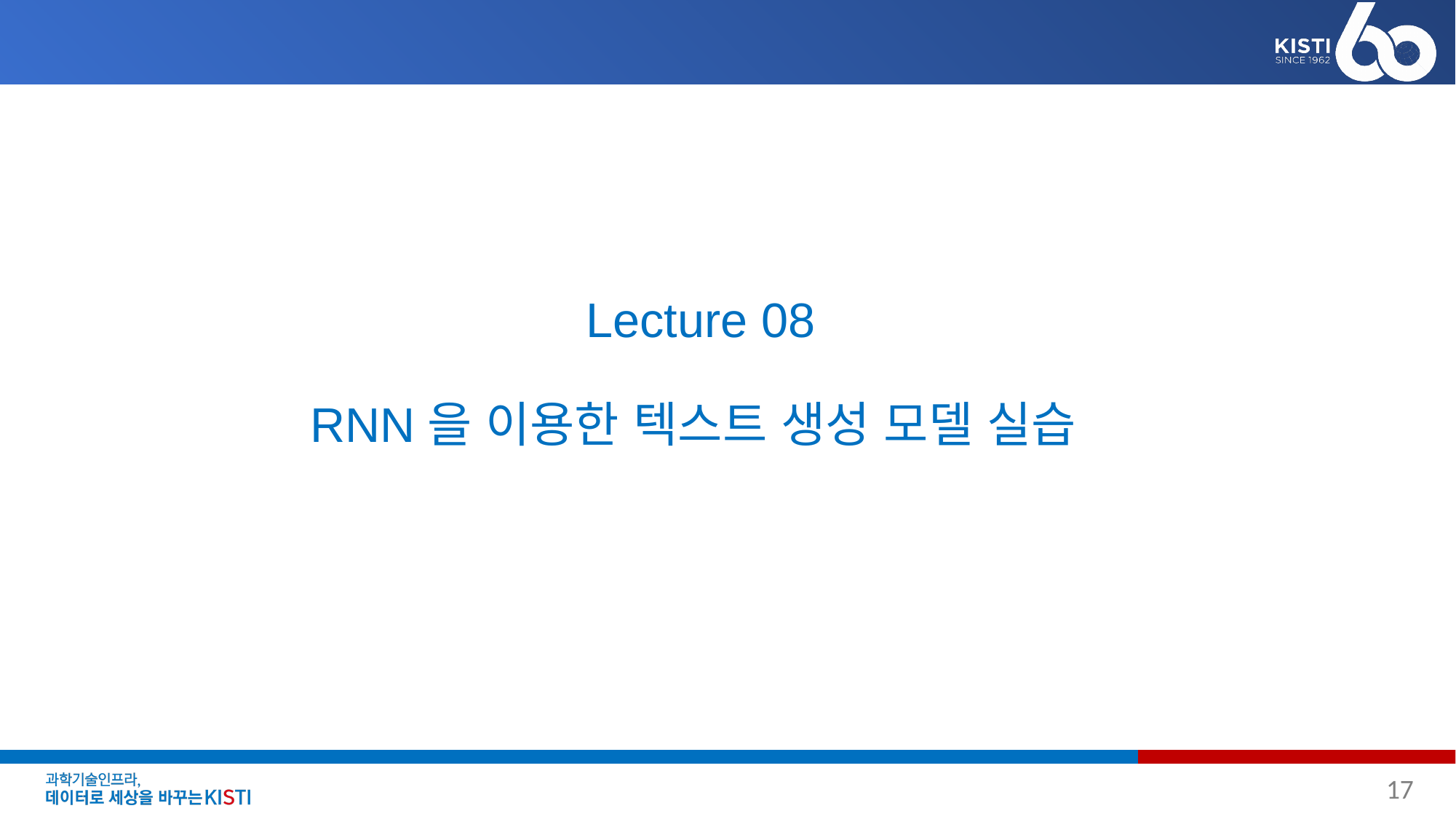

# Lecture 08 RNN을 이용한 텍스트 생성 모델 실습
17